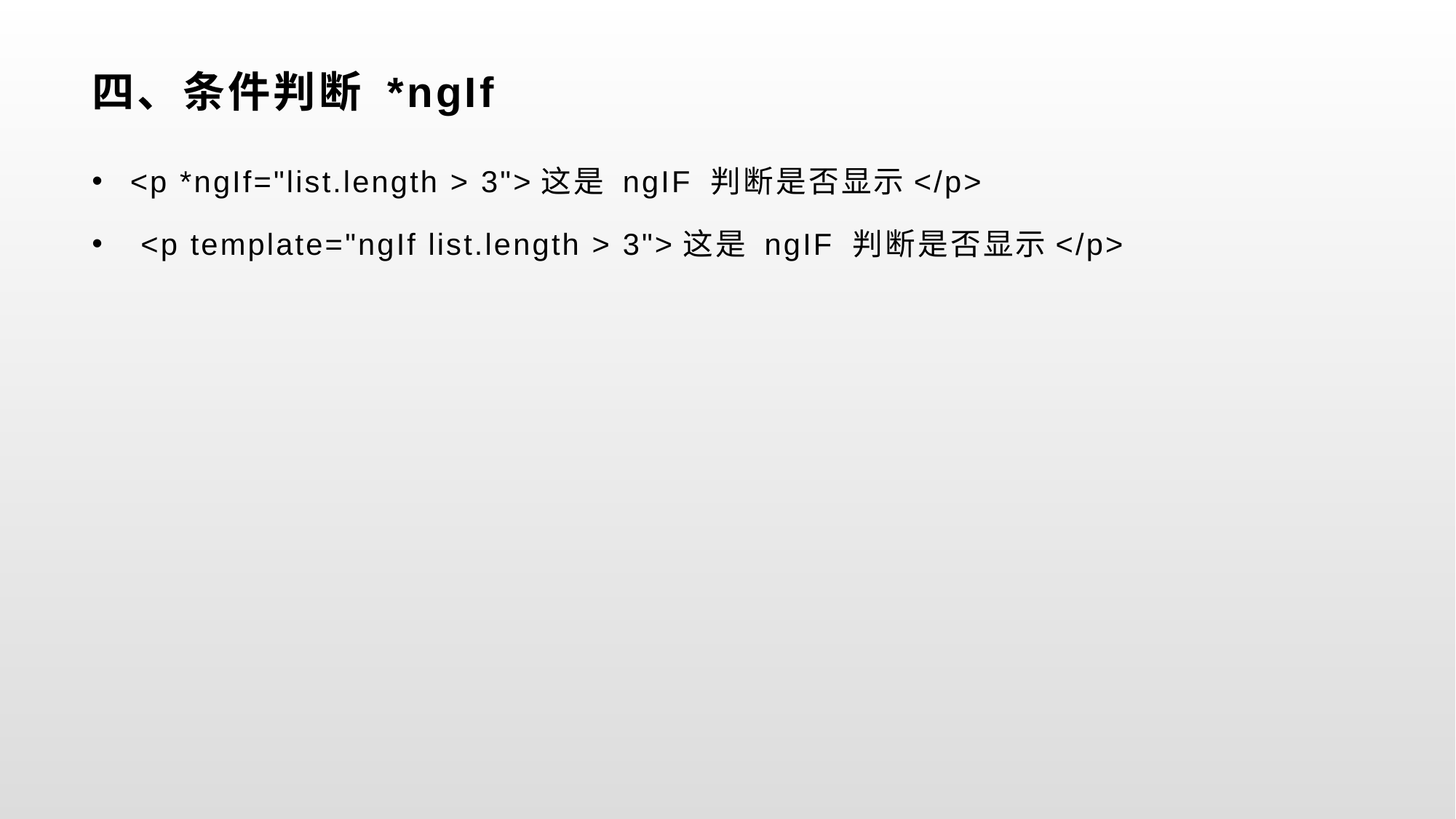

# 四、条件判断 *ngIf
 <p *ngIf="list.length > 3">这是 ngIF 判断是否显示</p>
  <p template="ngIf list.length > 3">这是 ngIF 判断是否显示</p>